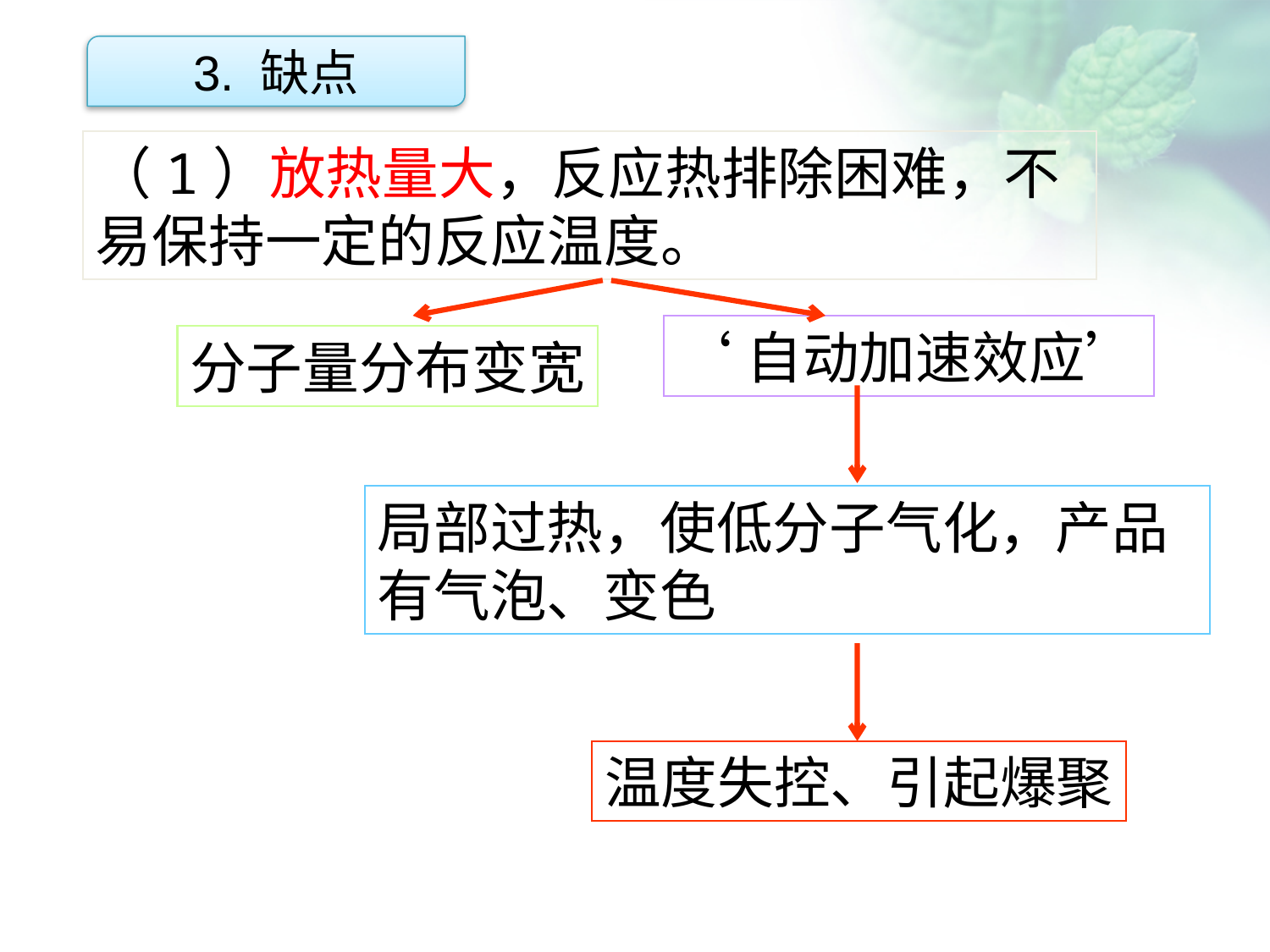

3. 缺点
（1）放热量大，反应热排除困难，不易保持一定的反应温度。
点击添加文本

‘自动加速效应’
分子量分布变宽

点击添加文本
局部过热，使低分子气化，产品有气泡、变色
点击添加文本

温度失控、引起爆聚
点击添加文本